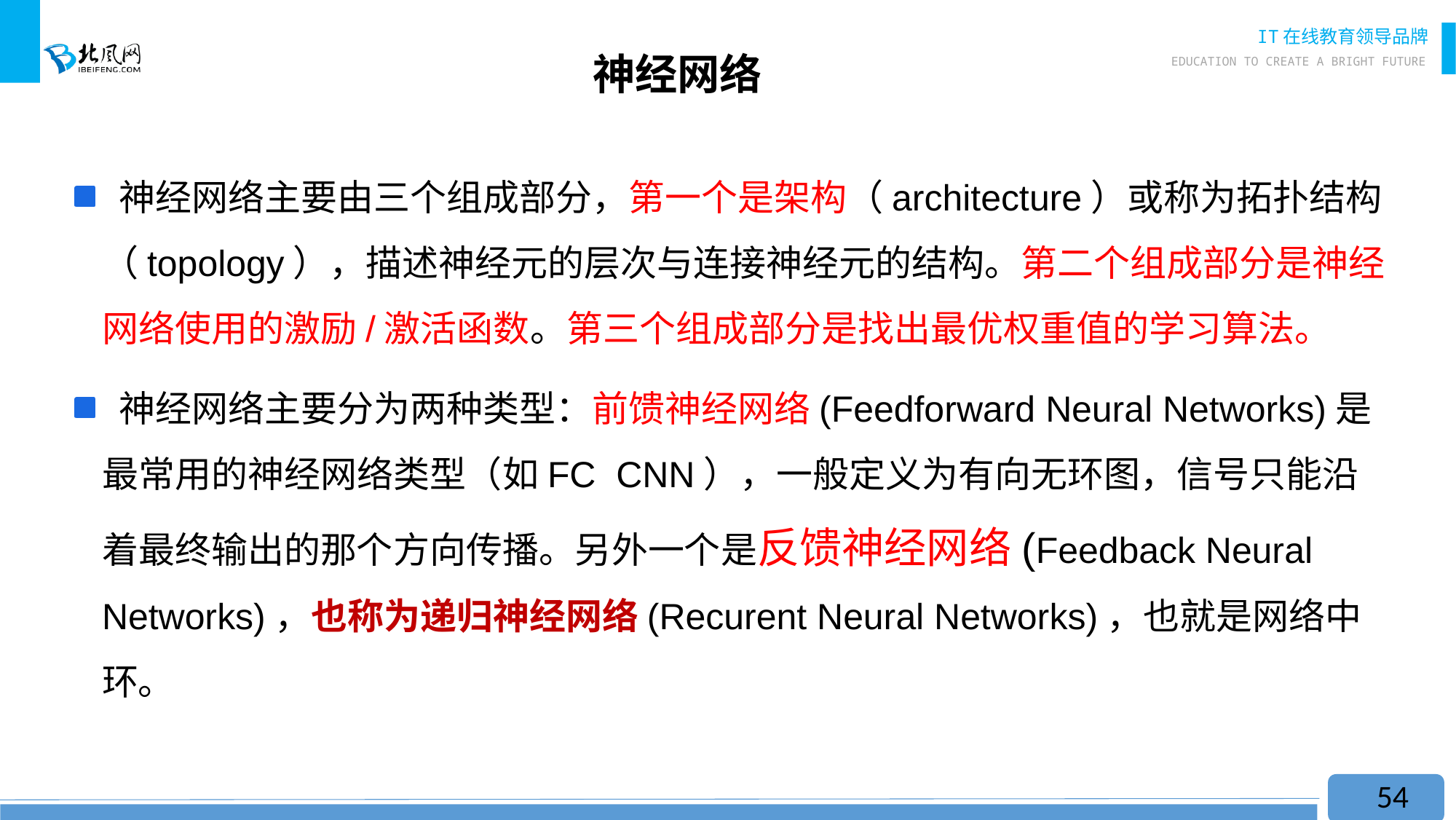

# 神经网络
 神经网络主要由三个组成部分，第一个是架构（architecture）或称为拓扑结构（topology），描述神经元的层次与连接神经元的结构。第二个组成部分是神经网络使用的激励/激活函数。第三个组成部分是找出最优权重值的学习算法。
 神经网络主要分为两种类型：前馈神经网络(Feedforward Neural Networks)是最常用的神经网络类型（如FC  CNN），一般定义为有向无环图，信号只能沿着最终输出的那个方向传播。另外一个是反馈神经网络(Feedback Neural Networks)，也称为递归神经网络(Recurent Neural Networks)，也就是网络中环。